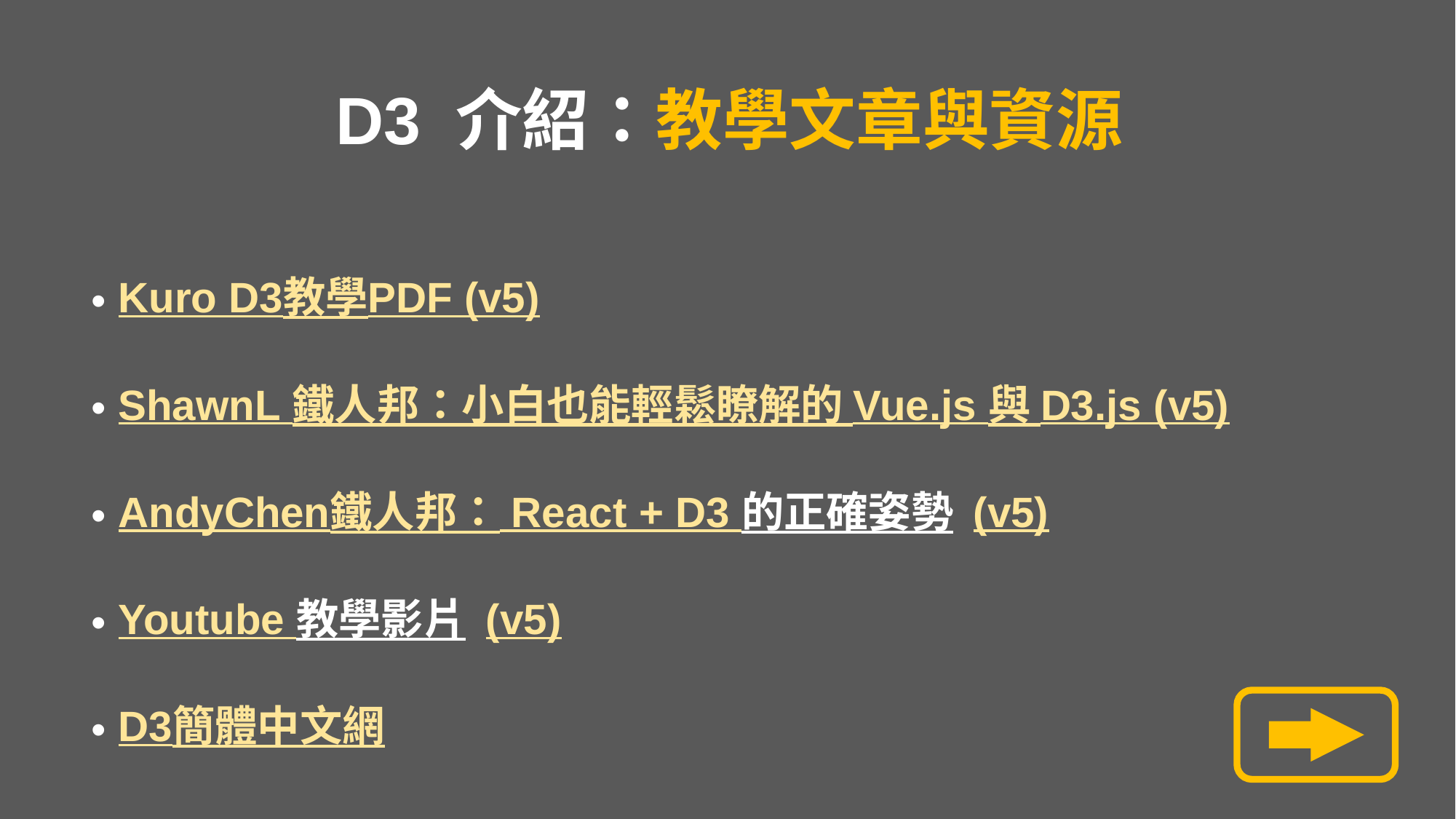

# D3 介紹：教學文章與資源
Kuro D3教學PDF (v5)
ShawnL 鐵人邦：小白也能輕鬆瞭解的 Vue.js 與 D3.js (v5)
AndyChen鐵人邦： React + D3 的正確姿勢 (v5)
Youtube 教學影片 (v5)
D3	簡體中文網